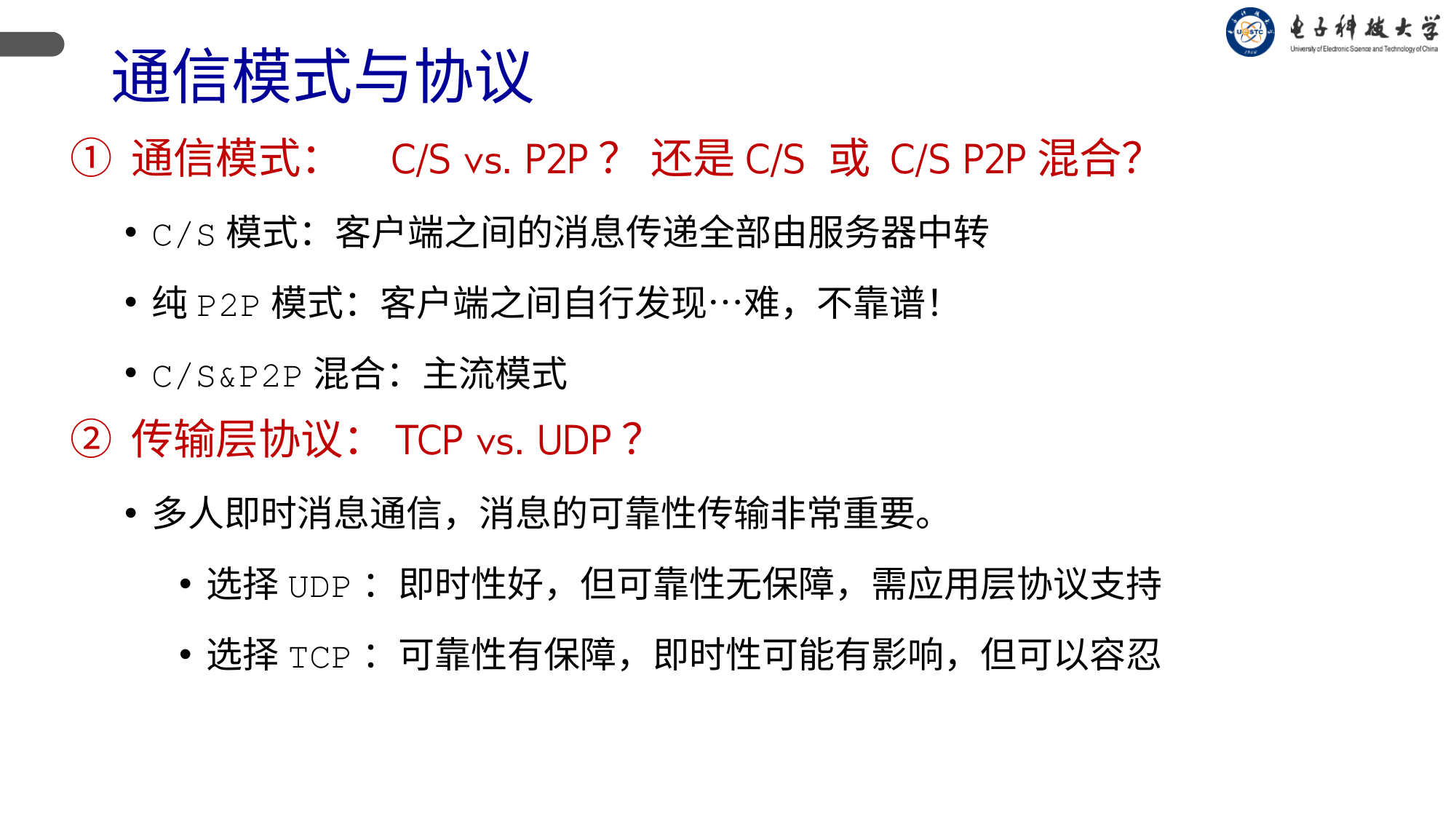

# 通信模式与协议
通信模式：    C/S vs. P2P？ 还是C/S 或 C/S P2P混合？
C/S模式：客户端之间的消息传递全部由服务器中转
纯P2P模式：客户端之间自行发现…难，不靠谱！
C/S&P2P混合：主流模式
传输层协议：TCP vs. UDP？
多人即时消息通信，消息的可靠性传输非常重要。
选择UDP：即时性好，但可靠性无保障，需应用层协议支持
选择TCP：可靠性有保障，即时性可能有影响，但可以容忍